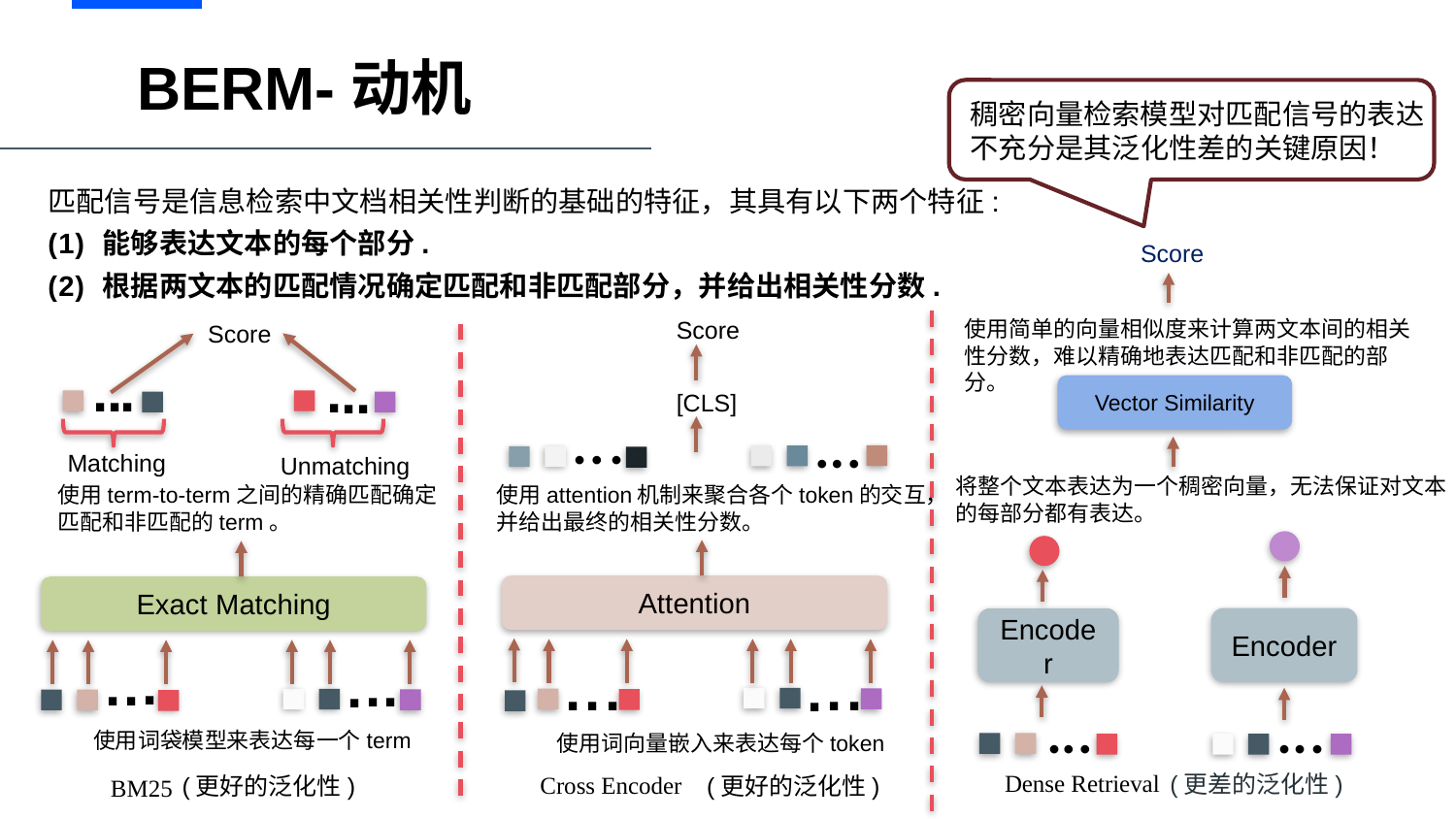

# BERM-动机

稠密向量检索模型对匹配信号的表达
不充分是其泛化性差的关键原因！
匹配信号是信息检索中文档相关性判断的基础的特征，其具有以下两个特征:
能够表达文本的每个部分.
根据两文本的匹配情况确定匹配和非匹配部分，并给出相关性分数.

Score
Score
使用简单的向量相似度来计算两文本间的相关性分数，难以精确地表达匹配和非匹配的部分。
Score
.
.
.
.
.
.
Vector Similarity
[CLS]

.
.
.
.
.
.
Matching
Unmatching

将整个文本表达为一个稠密向量，无法保证对文本
的每部分都有表达。
使用term-to-term之间的精确匹配确定
匹配和非匹配的term。
使用attention机制来聚合各个token的交互，
并给出最终的相关性分数。

Attention
Exact Matching
Encoder
Encoder
.
.
.
.
.
.
.
.
.
.
.
.

.

.
.

.
.
.

使用词袋模型来表达每一个term
使用词向量嵌入来表达每个token

Dense Retrieval
(更差的泛化性)
Cross Encoder
(更好的泛化性)
(更好的泛化性)
BM25